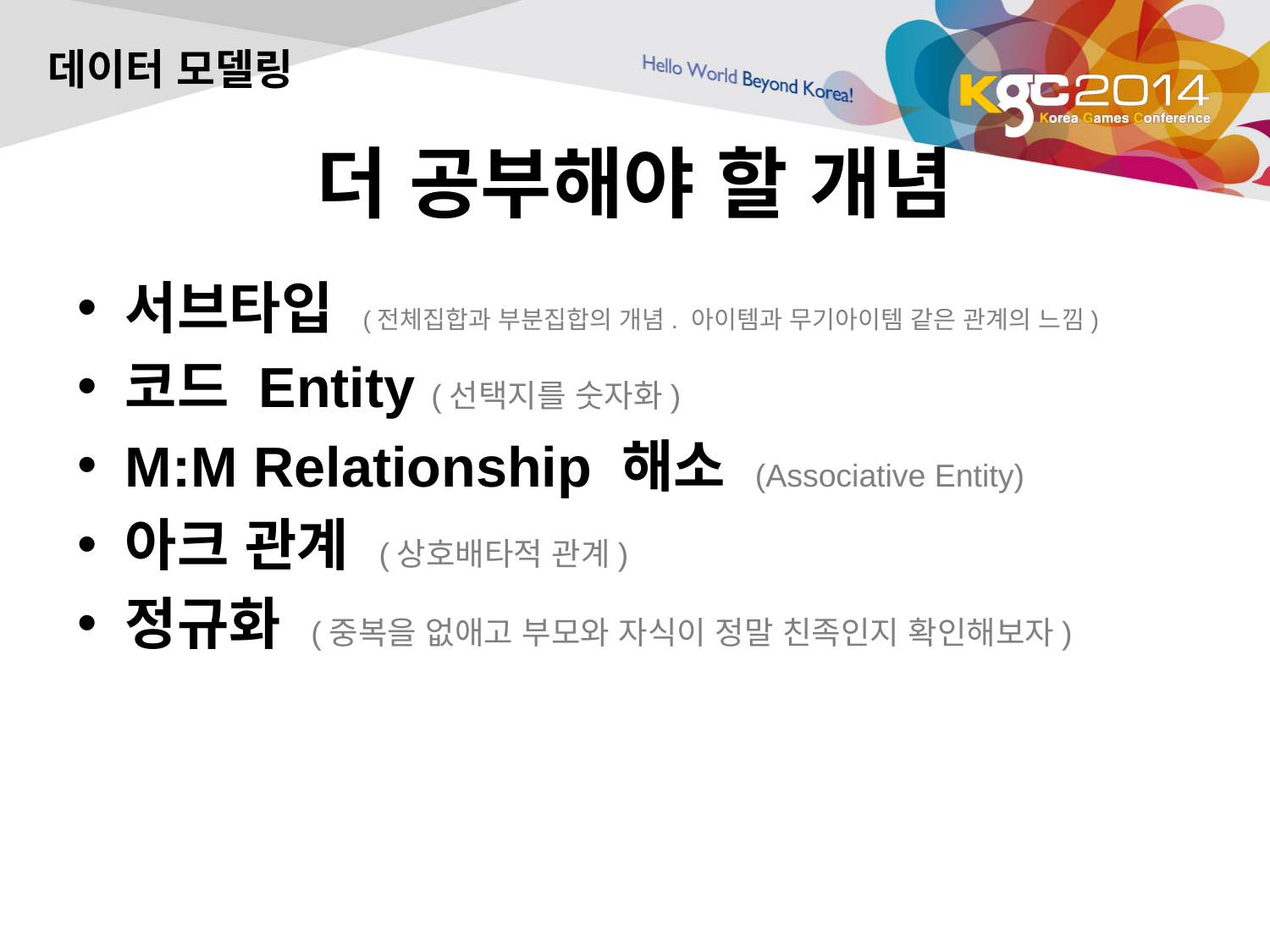

데이터 모델링
# 더 공부해야 할 개념
서브타입 (전체집합과 부분집합의 개념. 아이템과 무기아이템 같은 관계의 느낌)
코드 Entity (선택지를 숫자화)
M:M Relationship 해소 (Associative Entity)
아크 관계 (상호배타적 관계)
정규화 (중복을 없애고 부모와 자식이 정말 친족인지 확인해보자)